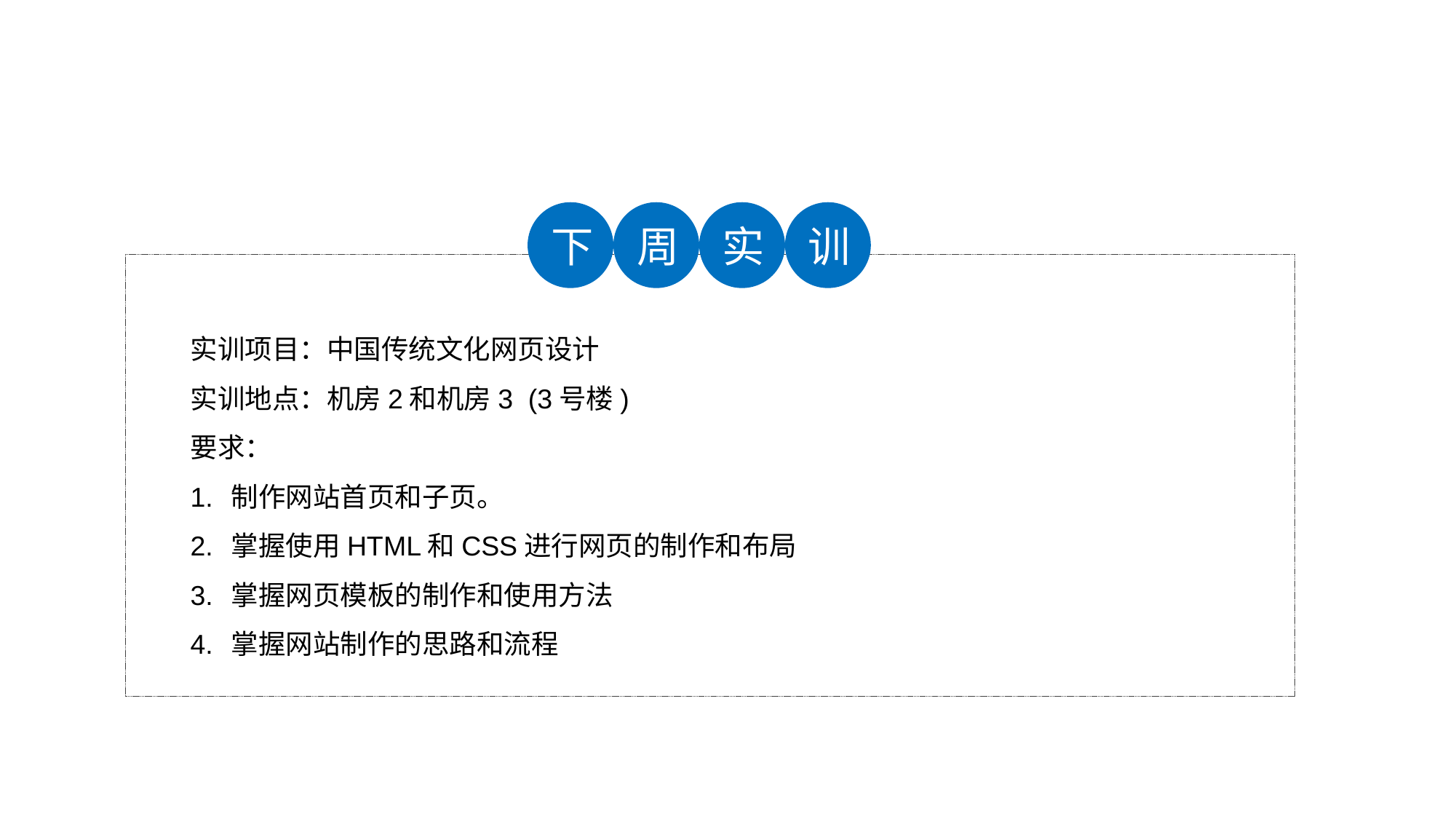

下
周
实
训

实训项目：中国传统文化网页设计
实训地点：机房2和机房3  (3号楼)
要求：
制作网站首页和子页。
掌握使用HTML和CSS进行网页的制作和布局
掌握网页模板的制作和使用方法
掌握网站制作的思路和流程